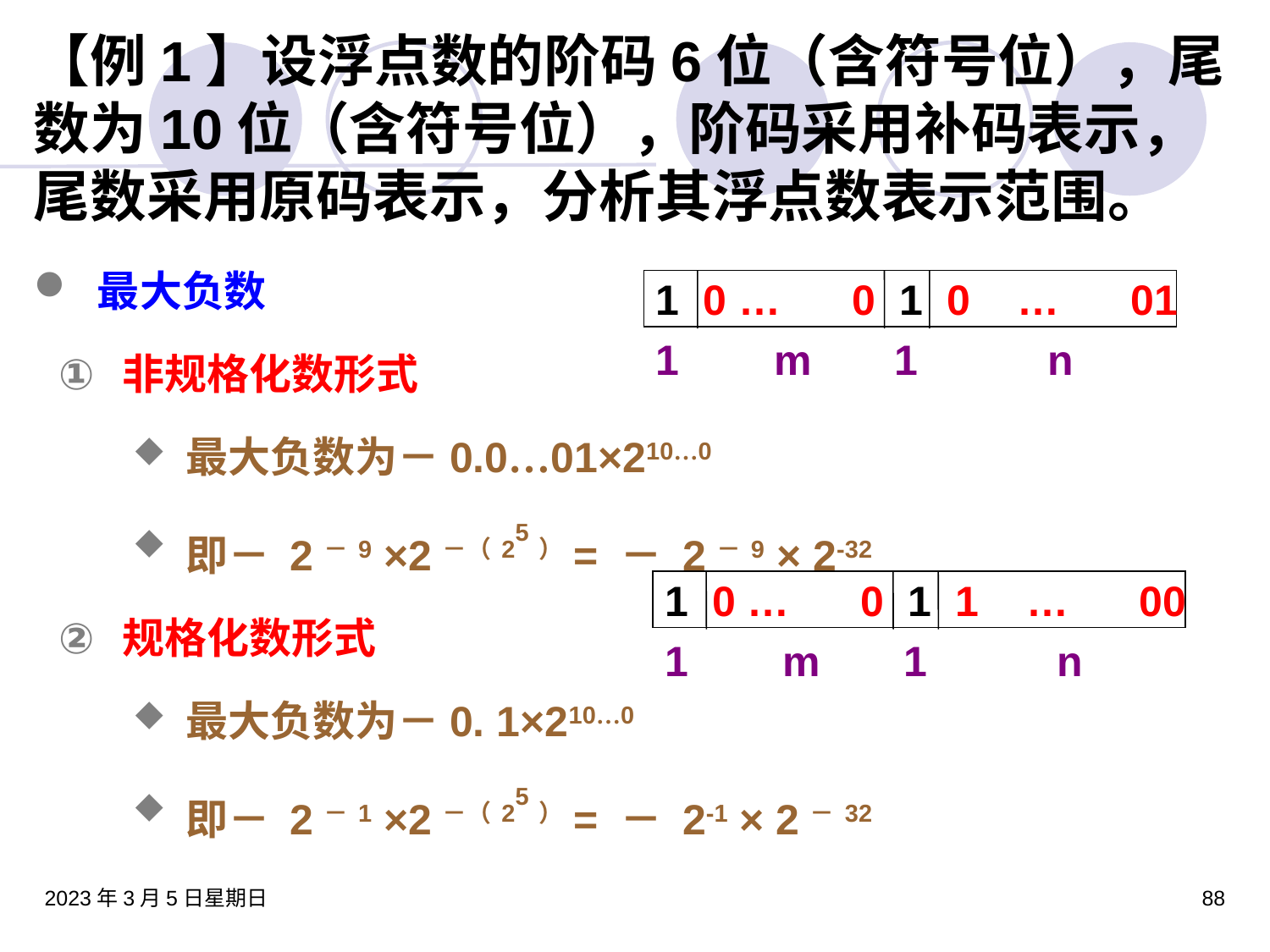

# 【例1】设浮点数的阶码6位（含符号位），尾数为10位（含符号位），阶码采用补码表示，尾数采用原码表示，分析其浮点数表示范围。

最大负数
非规格化数形式
最大负数为－0.0…01×210…0
即－ 2－9 ×2－（25）= － 2－9 × 2-32
规格化数形式
最大负数为－0. 1×210…0
即－ 2－1 ×2－（25）= － 2-1 × 2－32
1  0 …      0  1  0    …      01

1        m       1           n
1  0 …      0  1  1    …      00

1        m       1           n
2023年3月5日星期日
88